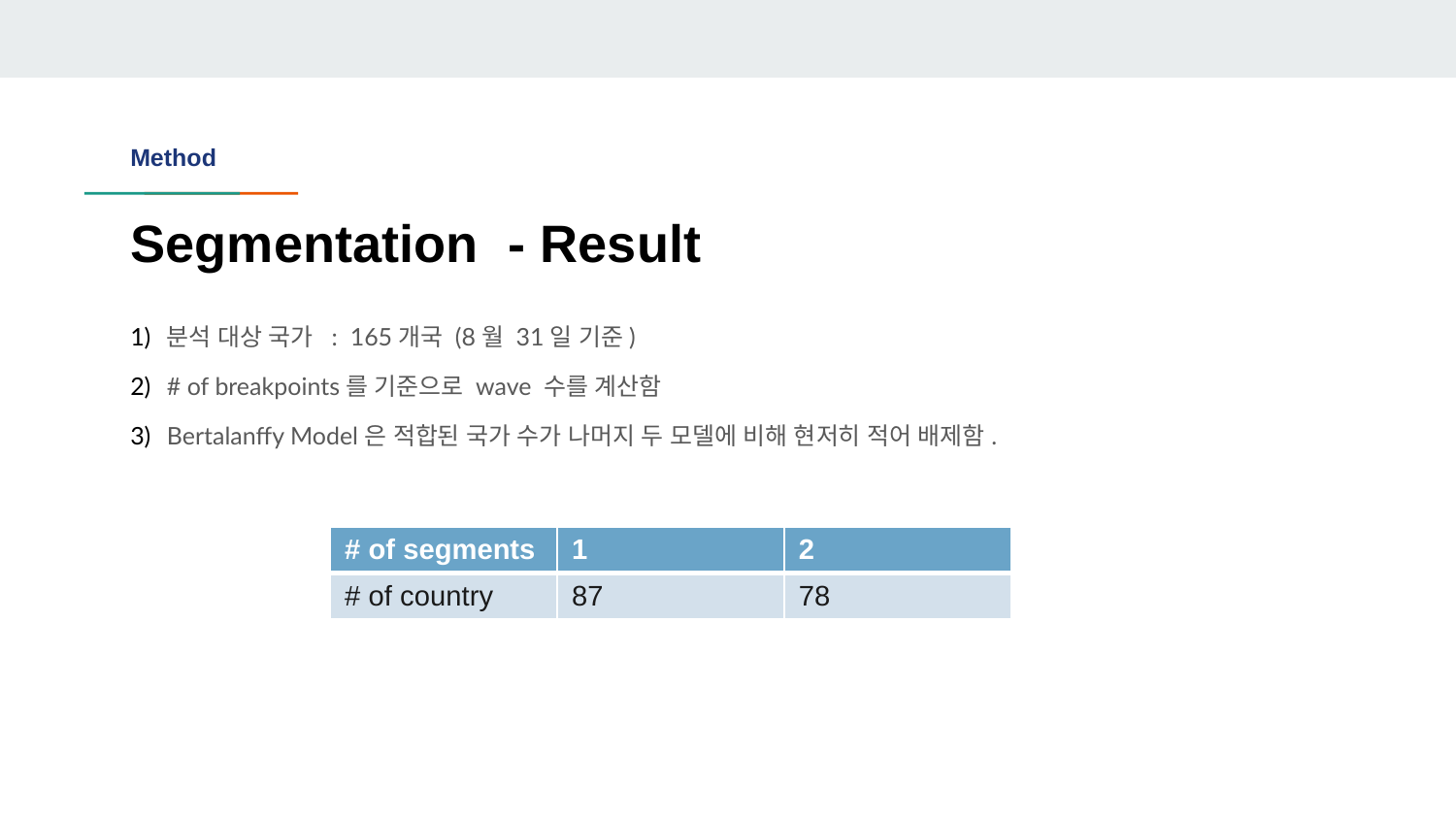

# Method
Segmentation  - Result
분석 대상 국가  :  165개국 (8월 31일 기준)
# of breakpoints를 기준으로 wave 수를 계산함
Bertalanffy Model은 적합된 국가 수가 나머지 두 모델에 비해 현저히 적어 배제함.
| # of segments | 1 | 2 |
| --- | --- | --- |
| # of country | 87 | 78 |